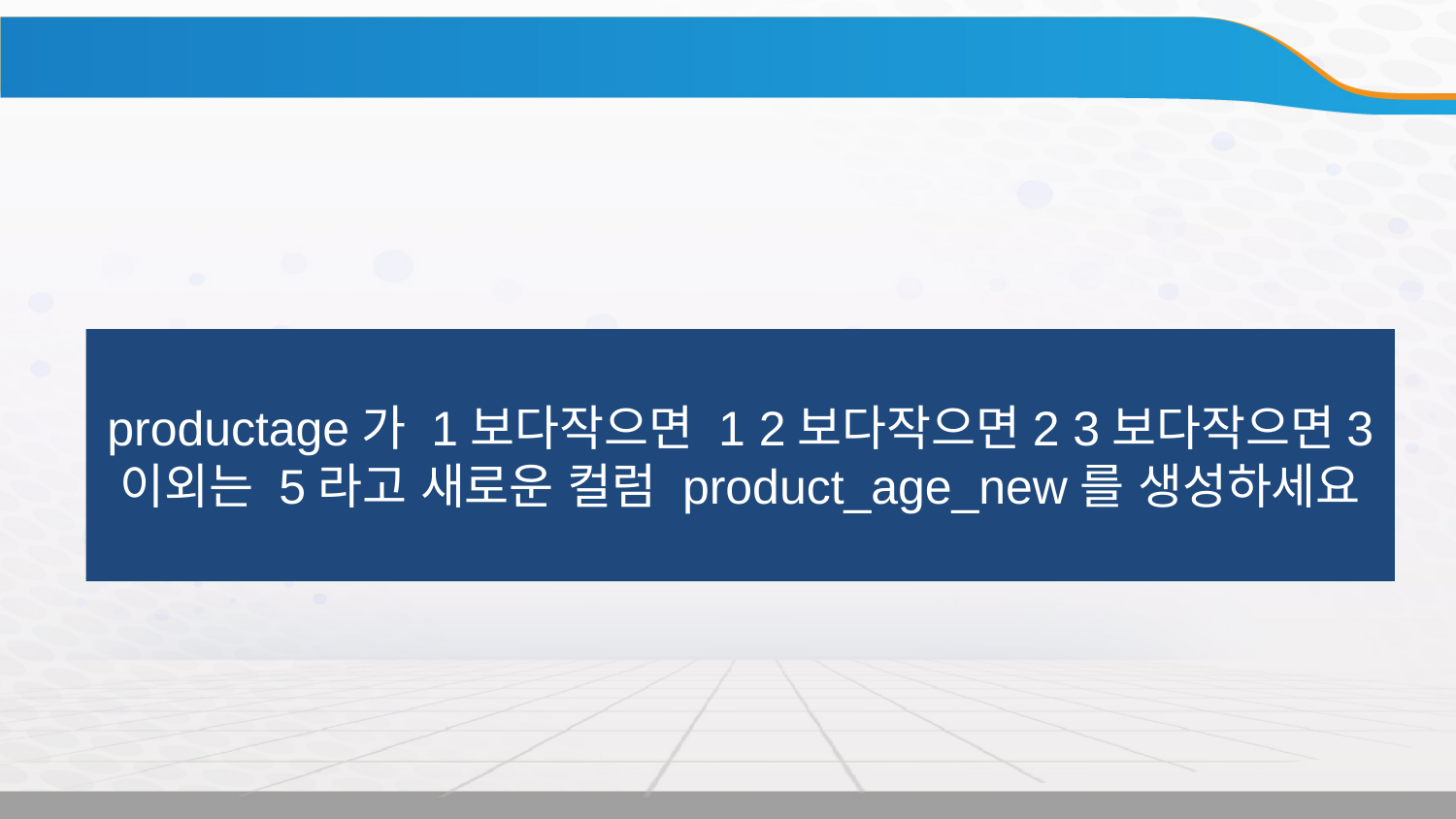

실습
productage가 1보다작으면 1 2보다작으면2 3보다작으면3
이외는 5라고 새로운 컬럼 product_age_new를 생성하세요